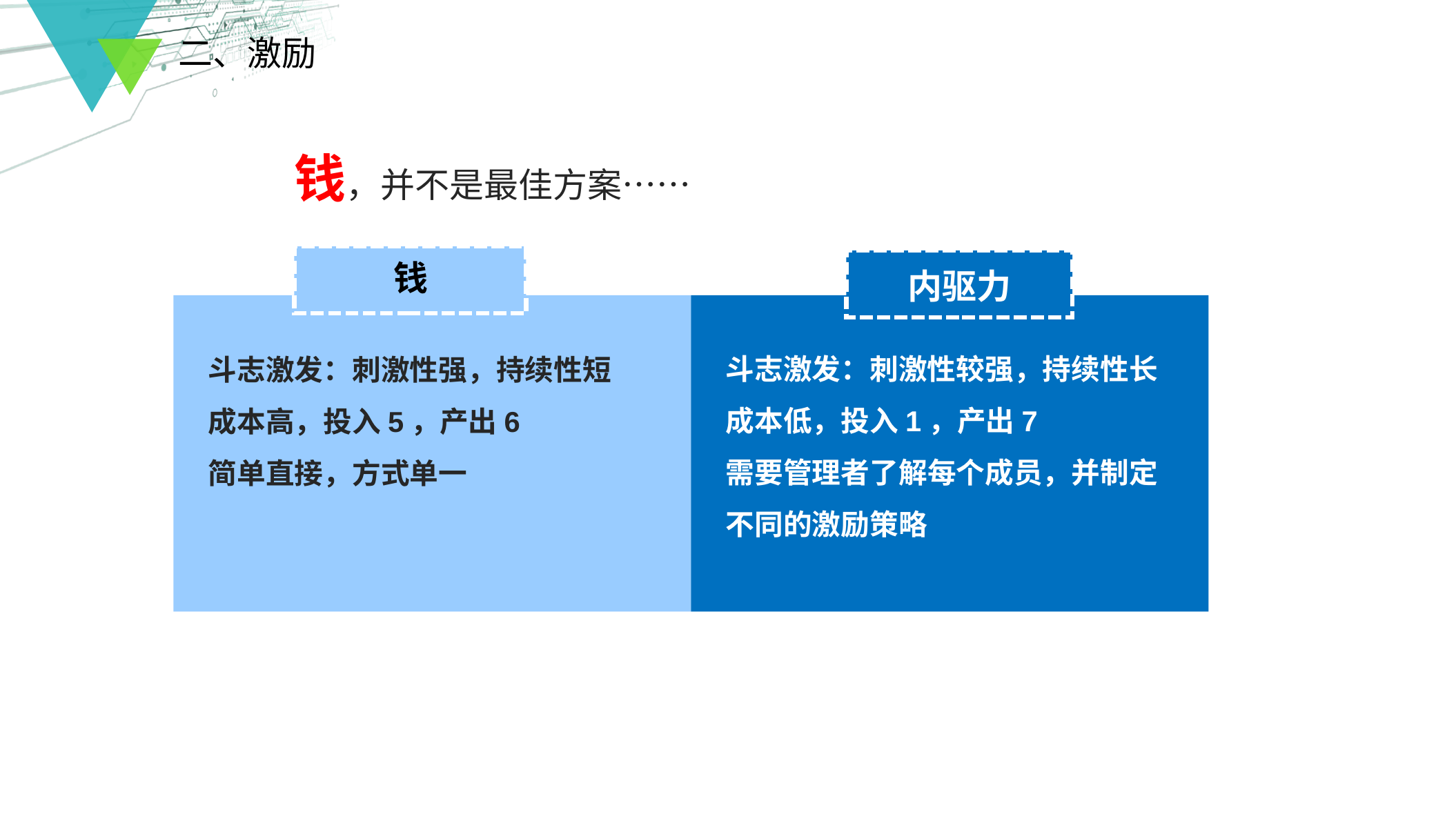

二、激励
钱，并不是最佳方案……

钱

内驱力

斗志激发：刺激性较强，持续性长
成本低，投入1，产出7
需要管理者了解每个成员，并制定不同的激励策略
斗志激发：刺激性强，持续性短
成本高，投入5，产出6
简单直接，方式单一